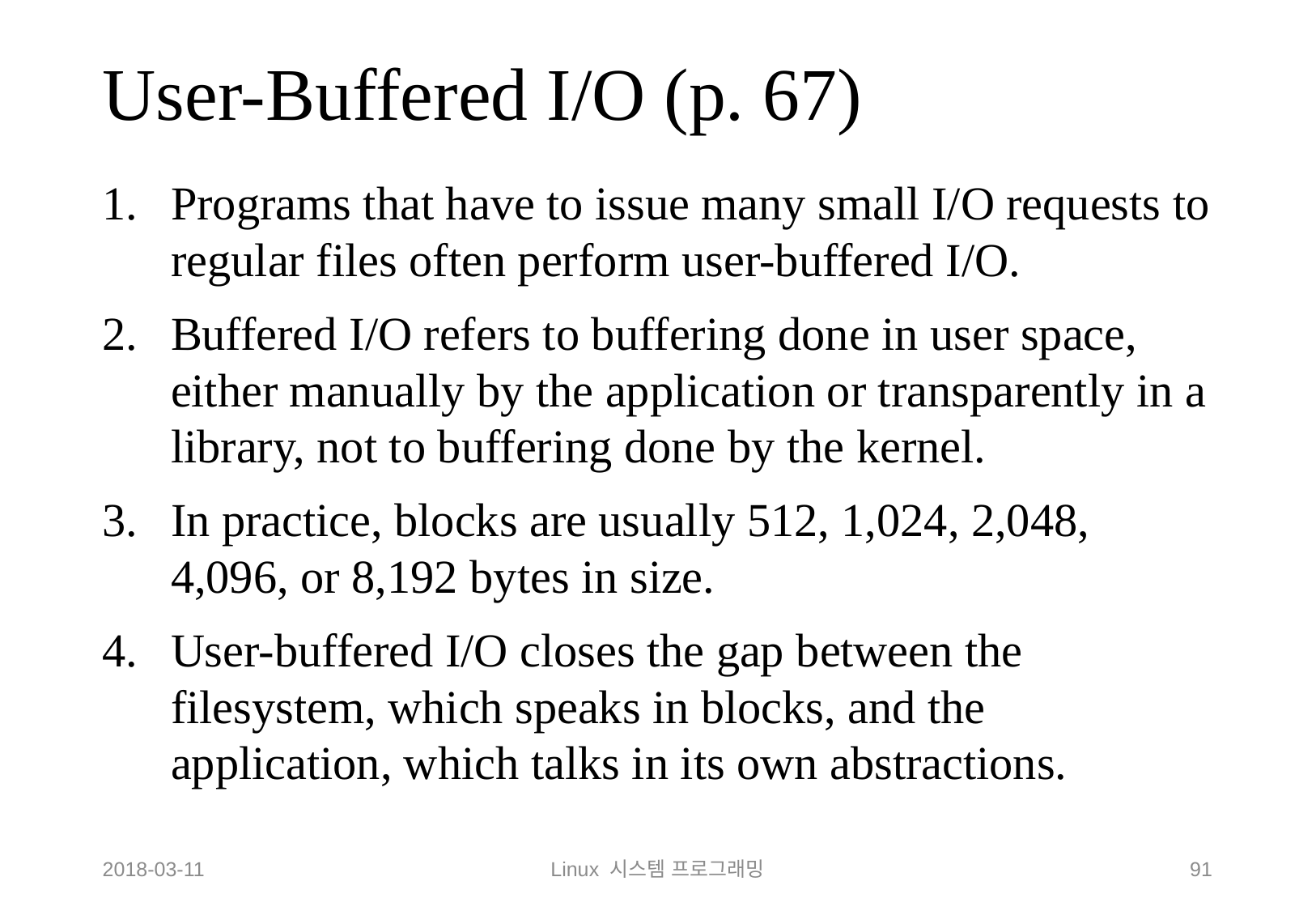

# User-Buffered I/O (p. 67)
Programs that have to issue many small I/O requests to regular files often perform user-buffered I/O.
Buffered I/O refers to buffering done in user space, either manually by the application or transparently in a library, not to buffering done by the kernel.
In practice, blocks are usually 512, 1,024, 2,048, 4,096, or 8,192 bytes in size.
User-buffered I/O closes the gap between the filesystem, which speaks in blocks, and the application, which talks in its own abstractions.

2018-03-11
Linux 시스템 프로그래밍
91